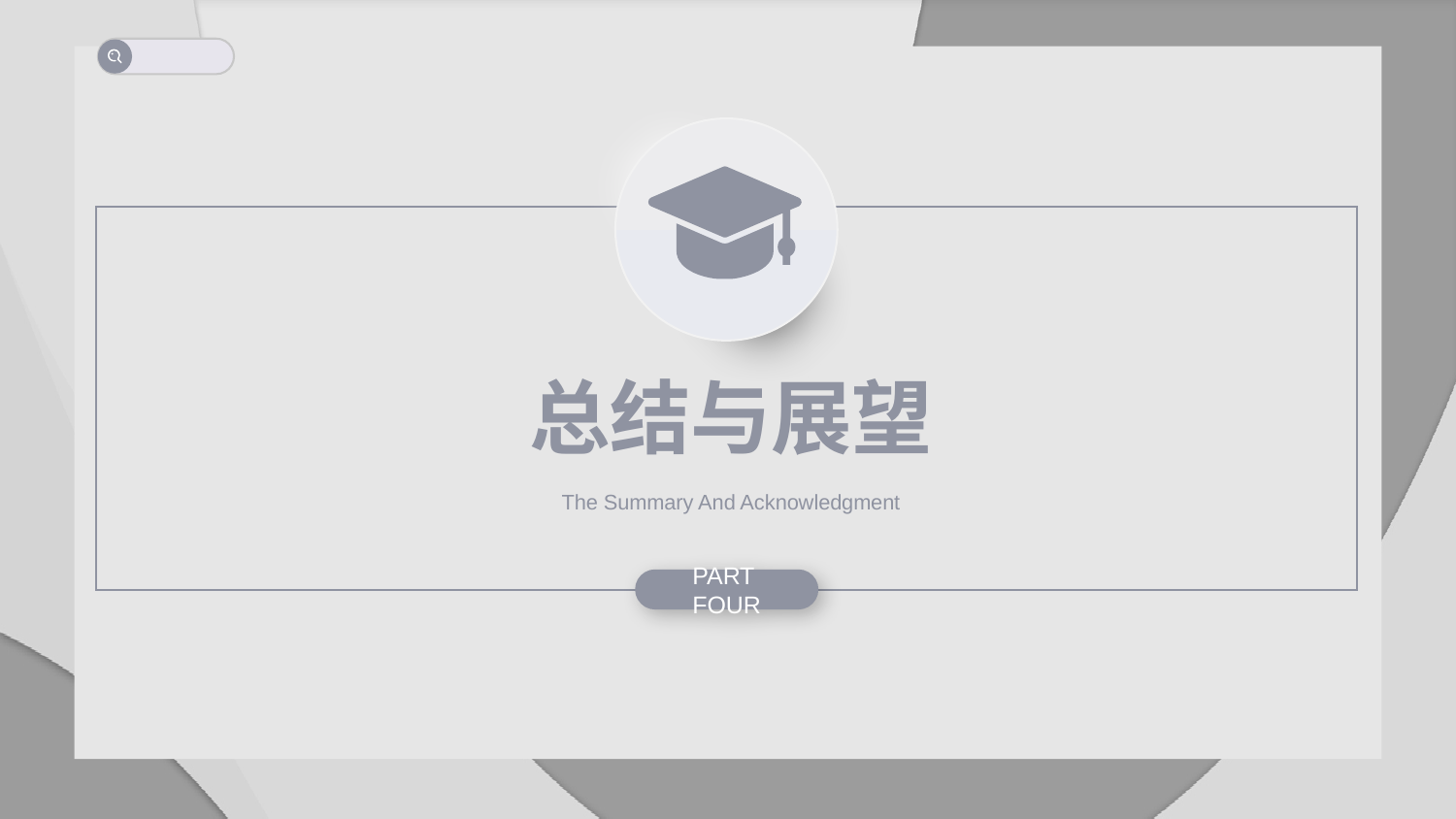

总结与展望
The Summary And Acknowledgment
PART  FOUR